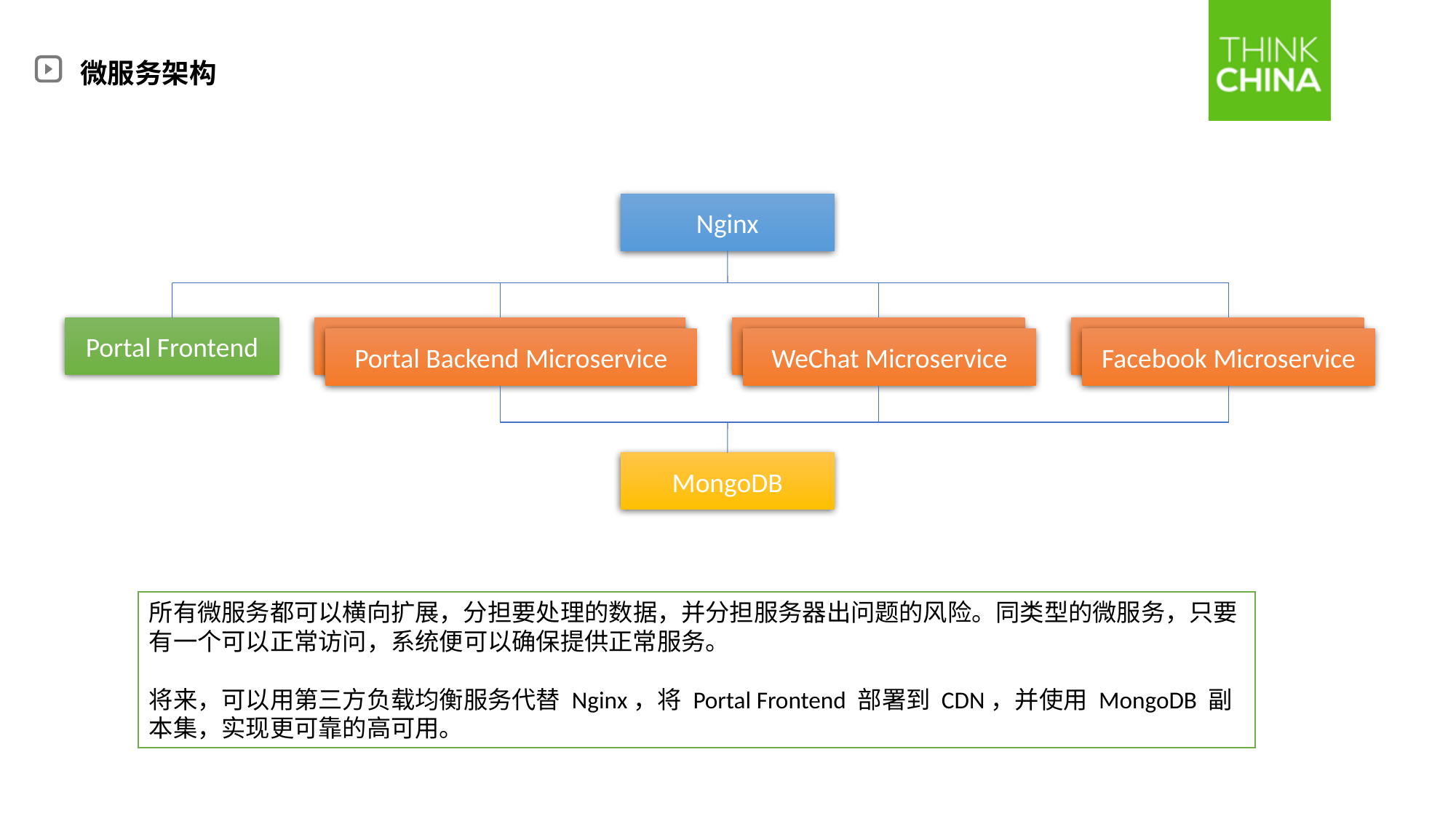

微服务架构
Nginx
Portal Frontend
Portal Backend Microservice
WeChat Microservice
Facebook Microservice
Portal Backend Microservice
WeChat Microservice
Facebook Microservice
MongoDB
所有微服务都可以横向扩展，分担要处理的数据，并分担服务器出问题的风险。同类型的微服务，只要有一个可以正常访问，系统便可以确保提供正常服务。

将来，可以用第三方负载均衡服务代替 Nginx，将 Portal Frontend 部署到 CDN，并使用 MongoDB 副本集，实现更可靠的高可用。